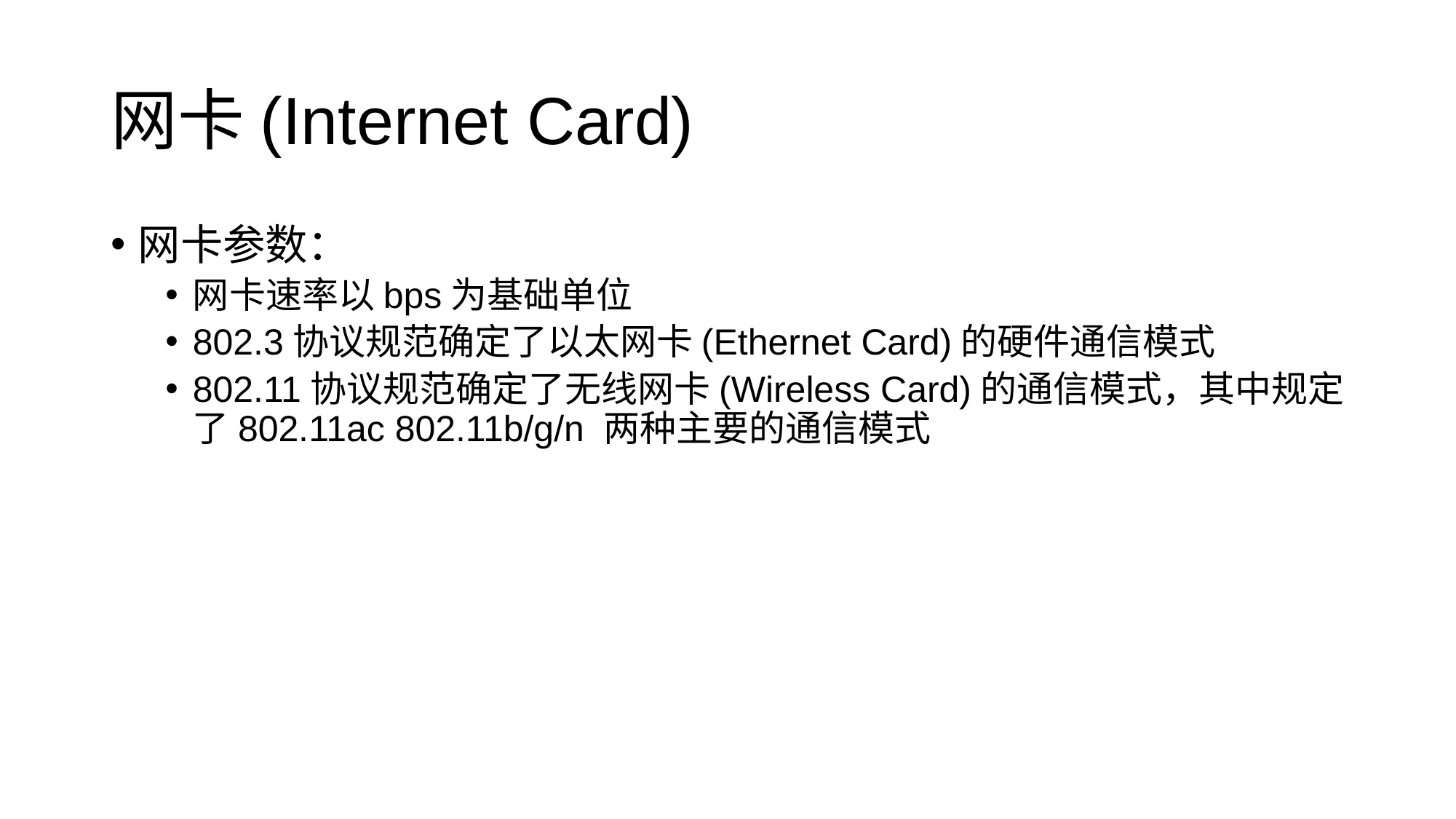

# 网卡(Internet Card)
网卡参数：
网卡速率以bps为基础单位
802.3协议规范确定了以太网卡(Ethernet Card)的硬件通信模式
802.11协议规范确定了无线网卡(Wireless Card)的通信模式，其中规定了802.11ac 802.11b/g/n 两种主要的通信模式